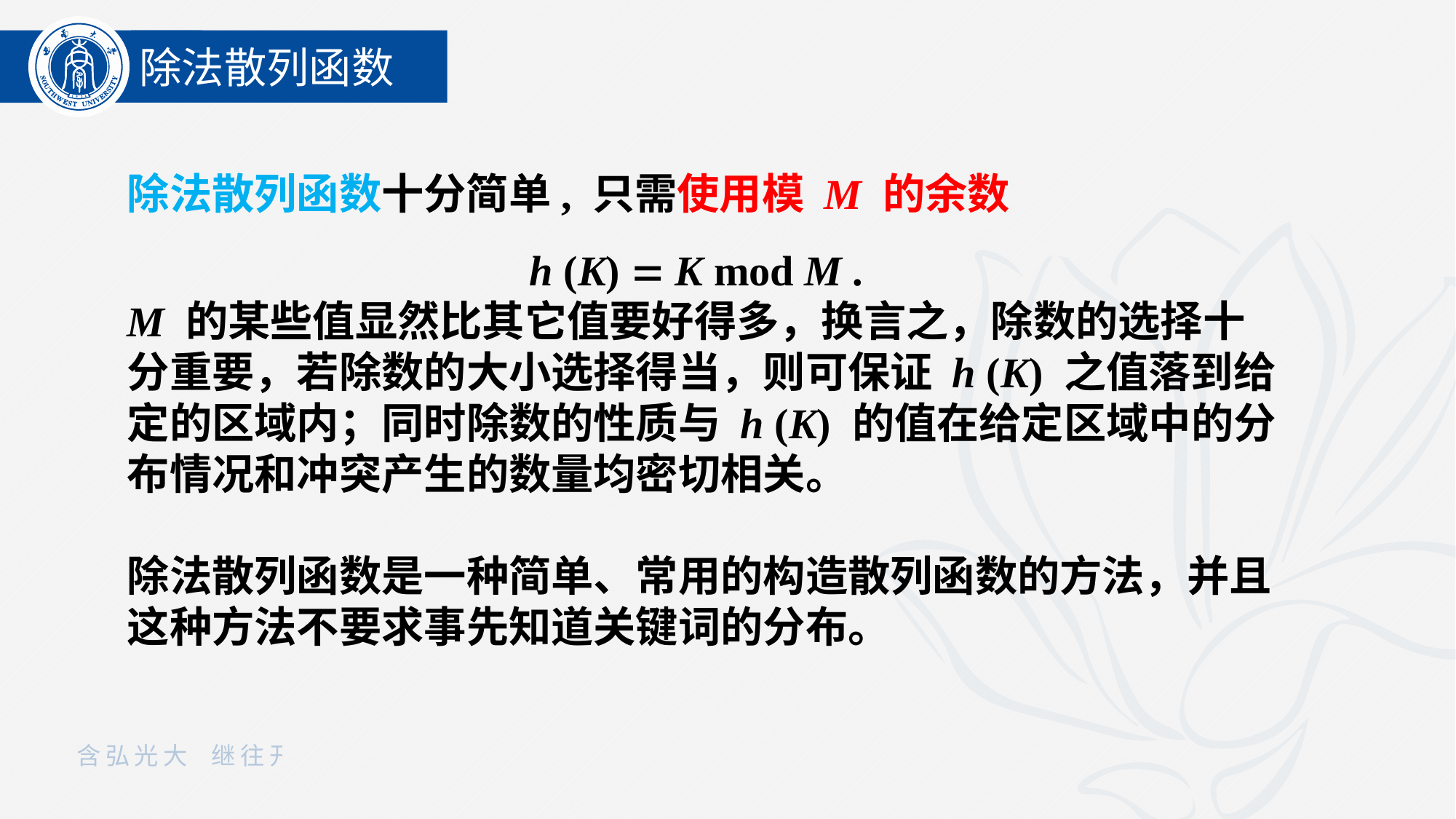

除法散列函数
除法散列函数十分简单, 只需使用模 M 的余数
h (K) = K mod M .
M 的某些值显然比其它值要好得多，换言之，除数的选择十分重要，若除数的大小选择得当，则可保证 h (K) 之值落到给定的区域内；同时除数的性质与 h (K) 的值在给定区域中的分布情况和冲突产生的数量均密切相关。
除法散列函数是一种简单、常用的构造散列函数的方法，并且这种方法不要求事先知道关键词的分布。